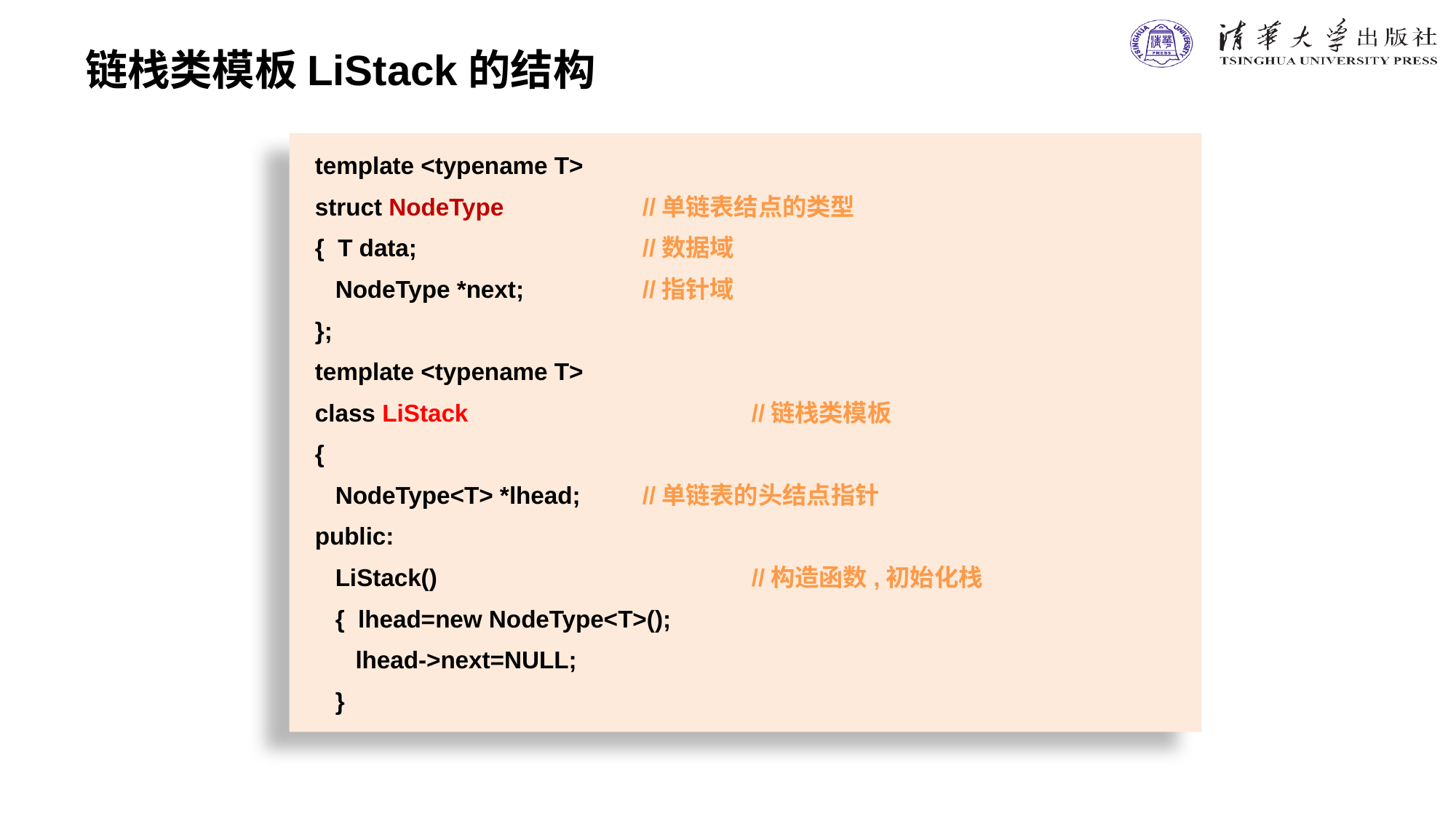

链栈类模板LiStack的结构
template <typename T>
struct NodeType		//单链表结点的类型
{  T data;			//数据域
   NodeType *next;		//指针域
};
template <typename T>
class LiStack			//链栈类模板
{
   NodeType<T> *lhead;	//单链表的头结点指针
public:
   LiStack()			//构造函数,初始化栈
   {  lhead=new NodeType<T>();
      lhead->next=NULL;
   }